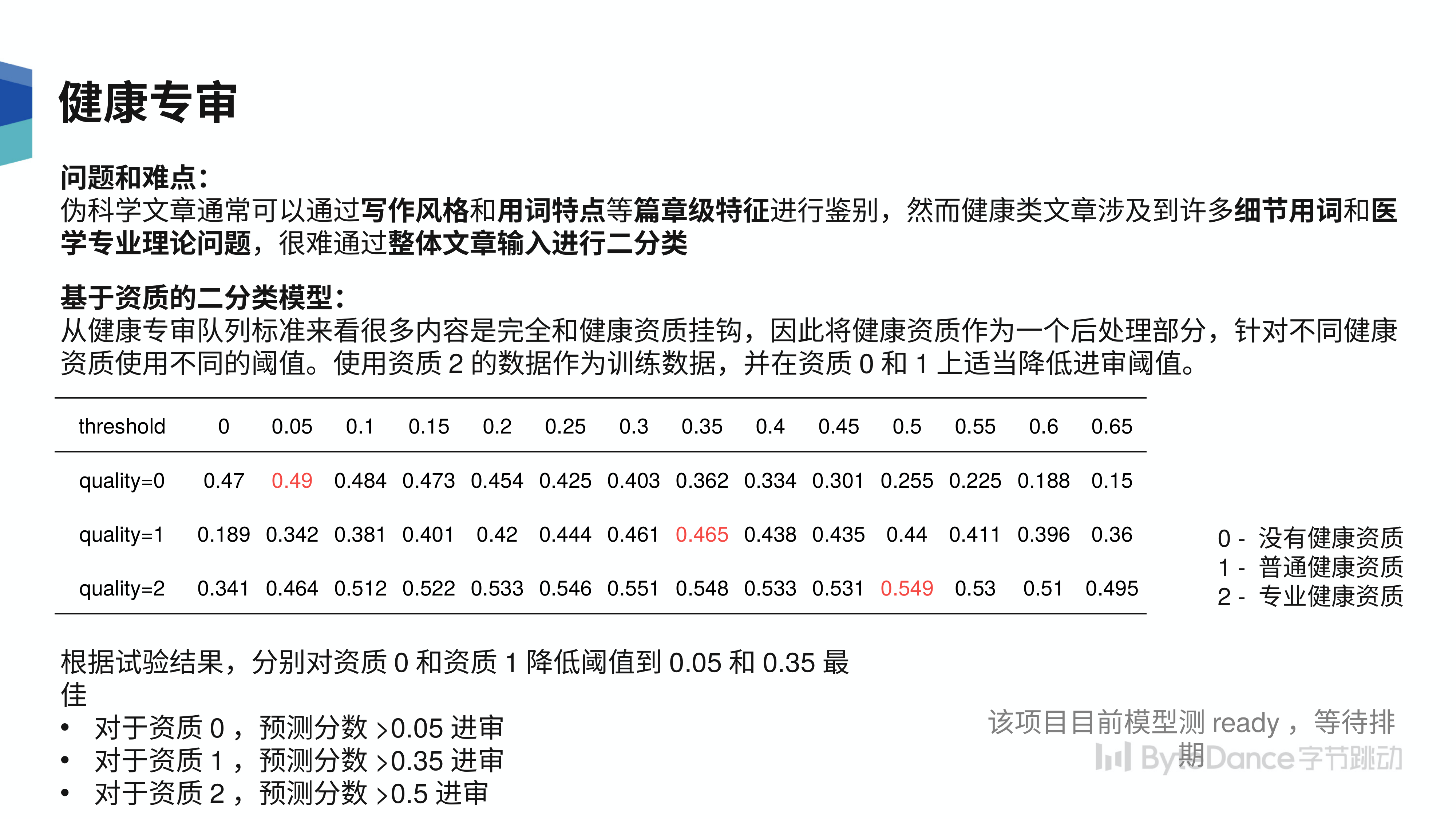

健康专审
问题和难点：
伪科学文章通常可以通过写作风格和用词特点等篇章级特征进行鉴别，然而健康类文章涉及到许多细节用词和医学专业理论问题，很难通过整体文章输入进行二分类
基于资质的二分类模型：
从健康专审队列标准来看很多内容是完全和健康资质挂钩，因此将健康资质作为一个后处理部分，针对不同健康资质使用不同的阈值。使用资质2的数据作为训练数据，并在资质0和1上适当降低进审阈值。
| threshold | 0 | 0.05 | 0.1 | 0.15 | 0.2 | 0.25 | 0.3 | 0.35 | 0.4 | 0.45 | 0.5 | 0.55 | 0.6 | 0.65 |
| --- | --- | --- | --- | --- | --- | --- | --- | --- | --- | --- | --- | --- | --- | --- |
| quality=0 | 0.47 | 0.49 | 0.484 | 0.473 | 0.454 | 0.425 | 0.403 | 0.362 | 0.334 | 0.301 | 0.255 | 0.225 | 0.188 | 0.15 |
| quality=1 | 0.189 | 0.342 | 0.381 | 0.401 | 0.42 | 0.444 | 0.461 | 0.465 | 0.438 | 0.435 | 0.44 | 0.411 | 0.396 | 0.36 |
| quality=2 | 0.341 | 0.464 | 0.512 | 0.522 | 0.533 | 0.546 | 0.551 | 0.548 | 0.533 | 0.531 | 0.549 | 0.53 | 0.51 | 0.495 |
0 - 没有健康资质
1 - 普通健康资质
2 - 专业健康资质
根据试验结果，分别对资质0和资质1降低阈值到0.05和0.35最佳
对于资质0，预测分数>0.05进审
对于资质1，预测分数>0.35进审
对于资质2，预测分数>0.5进审
该项目目前模型测ready，等待排期